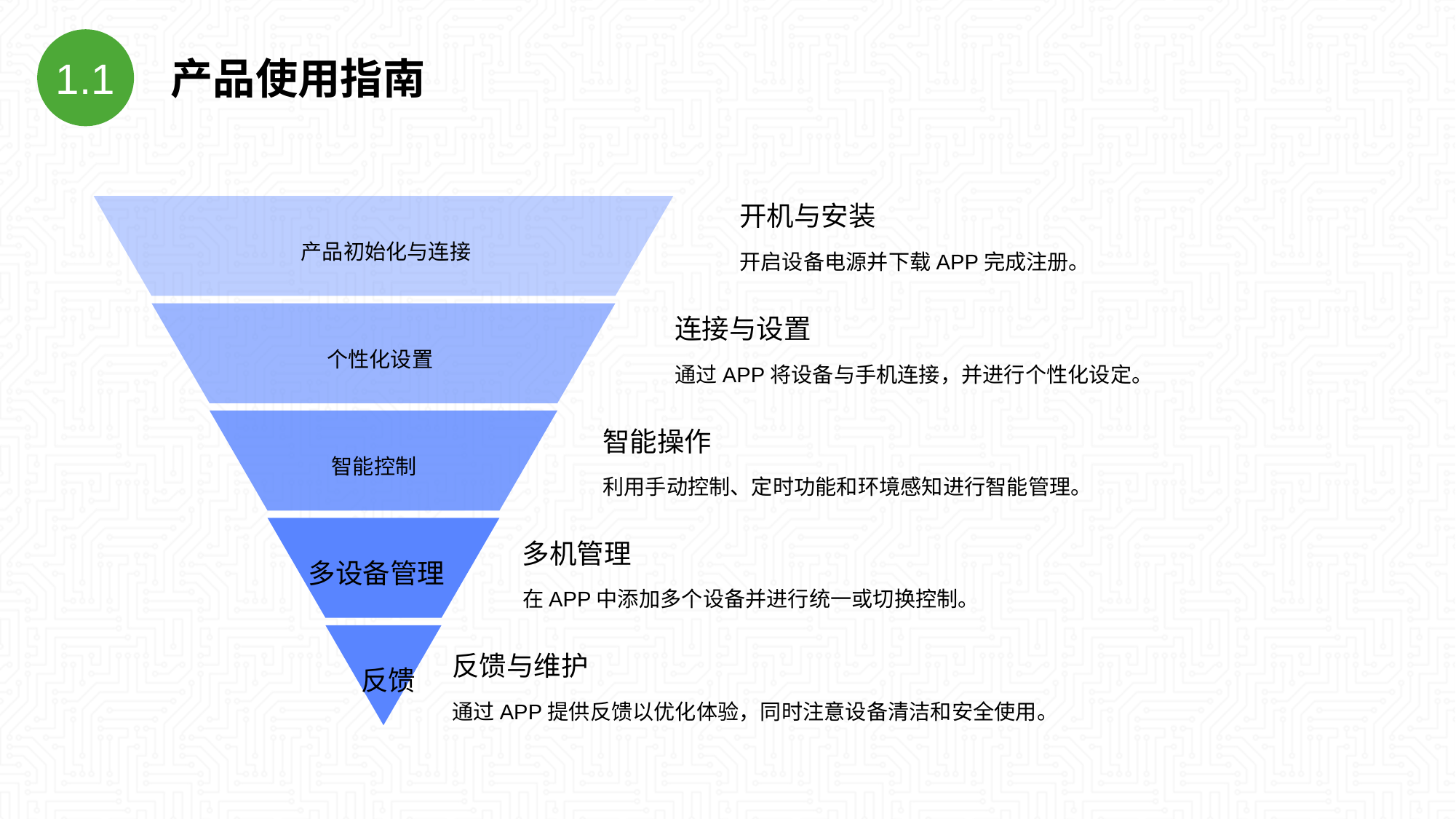

1.1
产品使用指南

开机与安装
开启设备电源并下载APP完成注册。
连接与设置
通过APP将设备与手机连接，并进行个性化设定。
智能操作
利用手动控制、定时功能和环境感知进行智能管理。
多机管理
在APP中添加多个设备并进行统一或切换控制。
反馈与维护
通过APP提供反馈以优化体验，同时注意设备清洁和安全使用。
     产品初始化与连接
      个性化设置
       智能控制
      多设备管理
    反馈